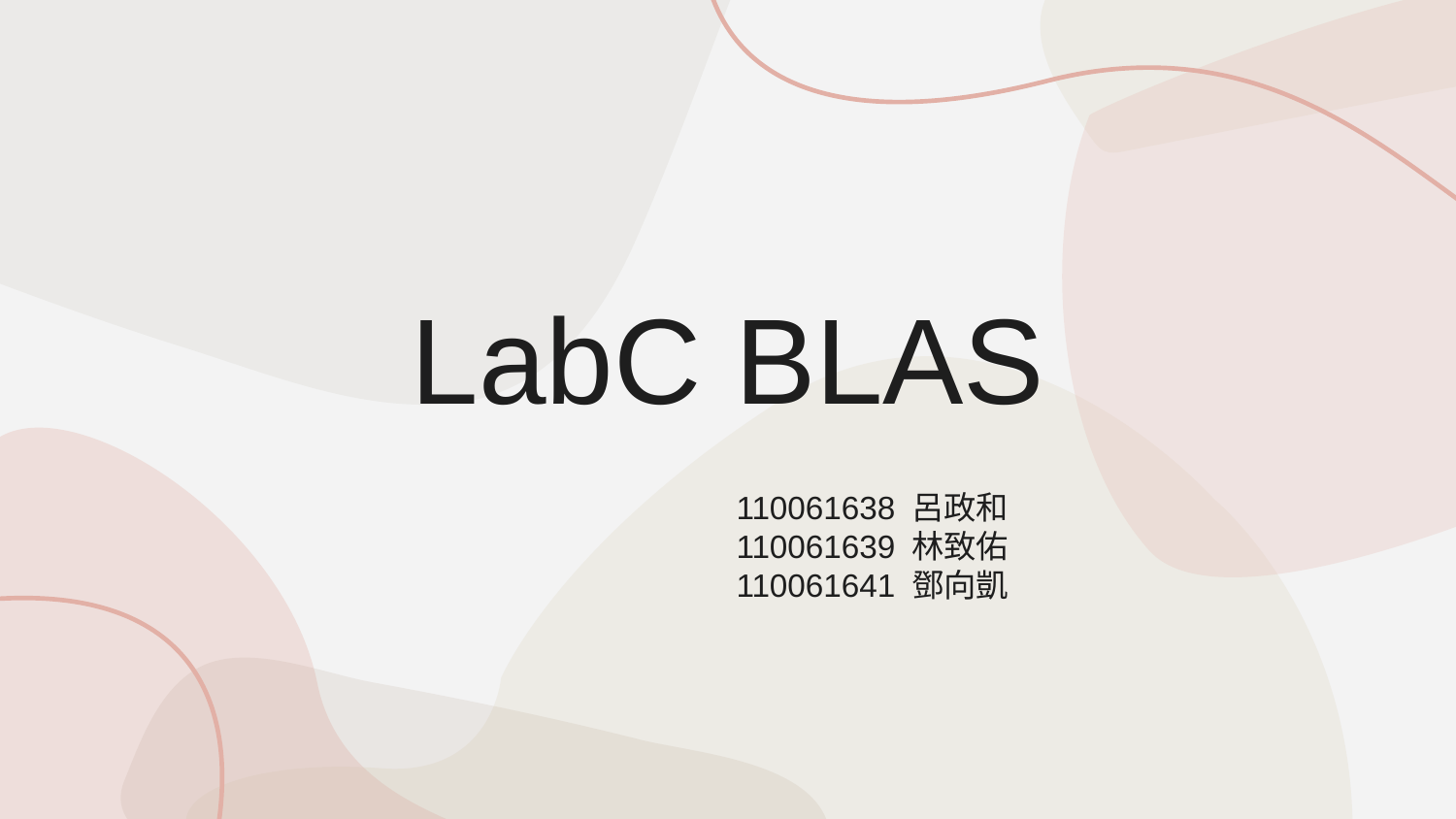

# LabC BLAS
110061638 呂政和
110061639 林致佑
110061641 鄧向凱